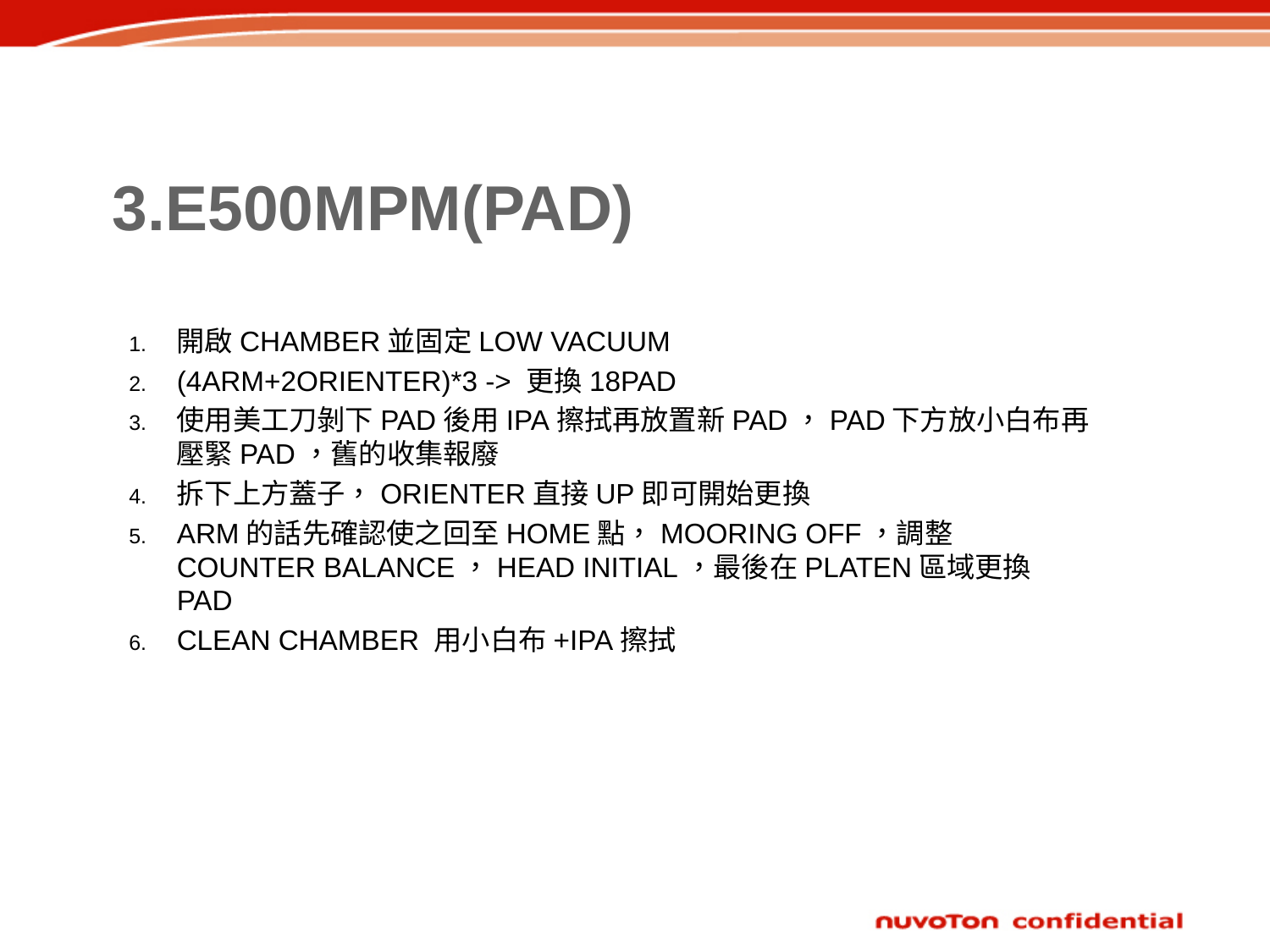

# 3.E500MPM(PAD)
開啟CHAMBER並固定LOW VACUUM
(4ARM+2ORIENTER)*3 -> 更換18PAD
使用美工刀剝下PAD後用IPA擦拭再放置新PAD，PAD下方放小白布再壓緊PAD，舊的收集報廢
拆下上方蓋子，ORIENTER直接UP即可開始更換
ARM的話先確認使之回至HOME點，MOORING OFF，調整COUNTER BALANCE，HEAD INITIAL，最後在PLATEN區域更換PAD
CLEAN CHAMBER 用小白布+IPA擦拭